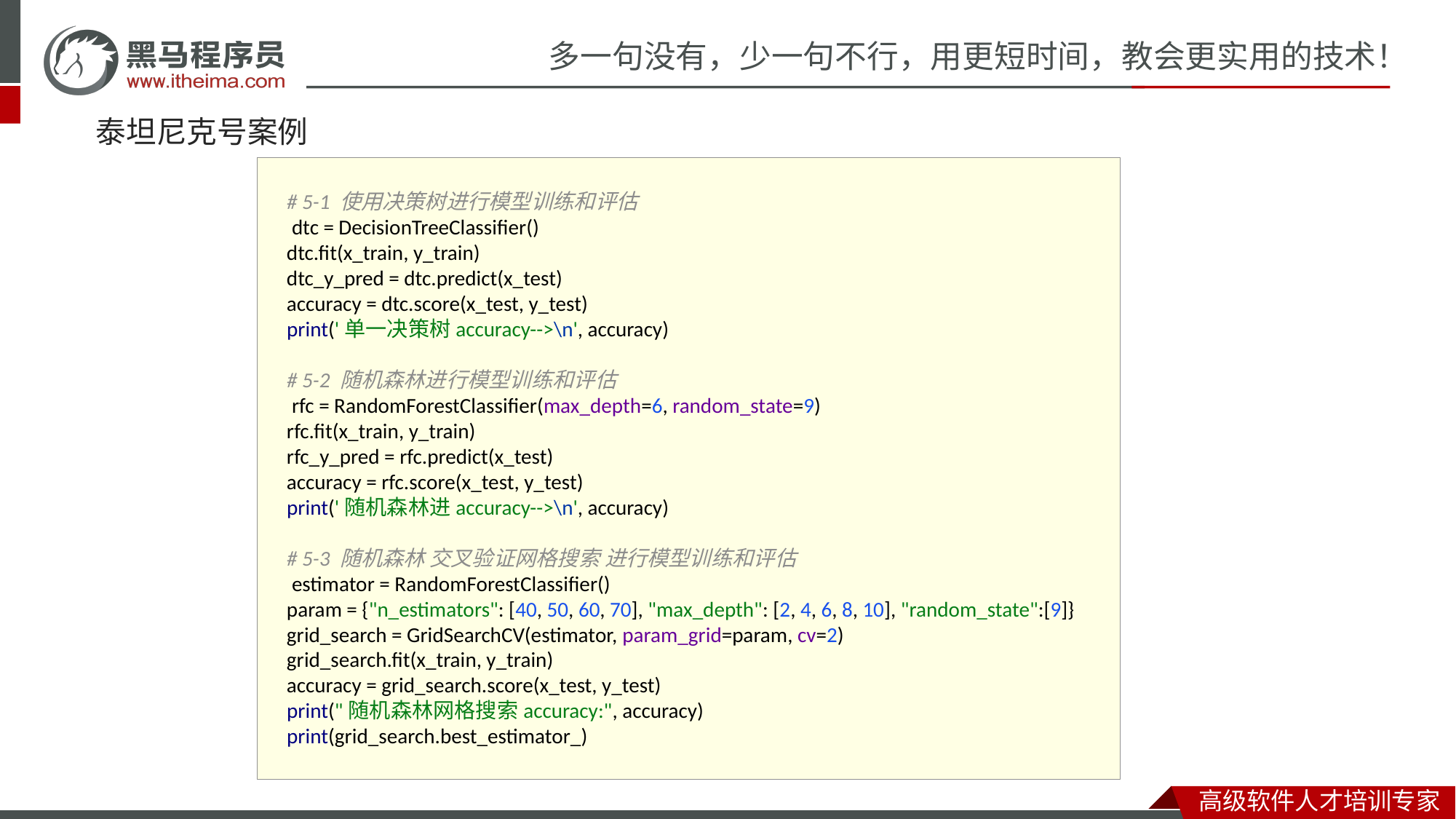

# 泰坦尼克号案例
    # 5-1 使用决策树进行模型训练和评估
    dtc = DecisionTreeClassifier()
    dtc.fit(x_train, y_train)
    dtc_y_pred = dtc.predict(x_test)
    accuracy = dtc.score(x_test, y_test)
    print('单一决策树accuracy-->\n', accuracy)
    # 5-2 随机森林进行模型训练和评估
    rfc = RandomForestClassifier(max_depth=6, random_state=9)
    rfc.fit(x_train, y_train)
    rfc_y_pred = rfc.predict(x_test)
    accuracy = rfc.score(x_test, y_test)
    print('随机森林进accuracy-->\n', accuracy)
    # 5-3 随机森林 交叉验证网格搜索 进行模型训练和评估
    estimator = RandomForestClassifier()
    param = {"n_estimators": [40, 50, 60, 70], "max_depth": [2, 4, 6, 8, 10], "random_state":[9]}
    grid_search = GridSearchCV(estimator, param_grid=param, cv=2)
    grid_search.fit(x_train, y_train)
    accuracy = grid_search.score(x_test, y_test)
    print("随机森林网格搜索accuracy:", accuracy)
    print(grid_search.best_estimator_)